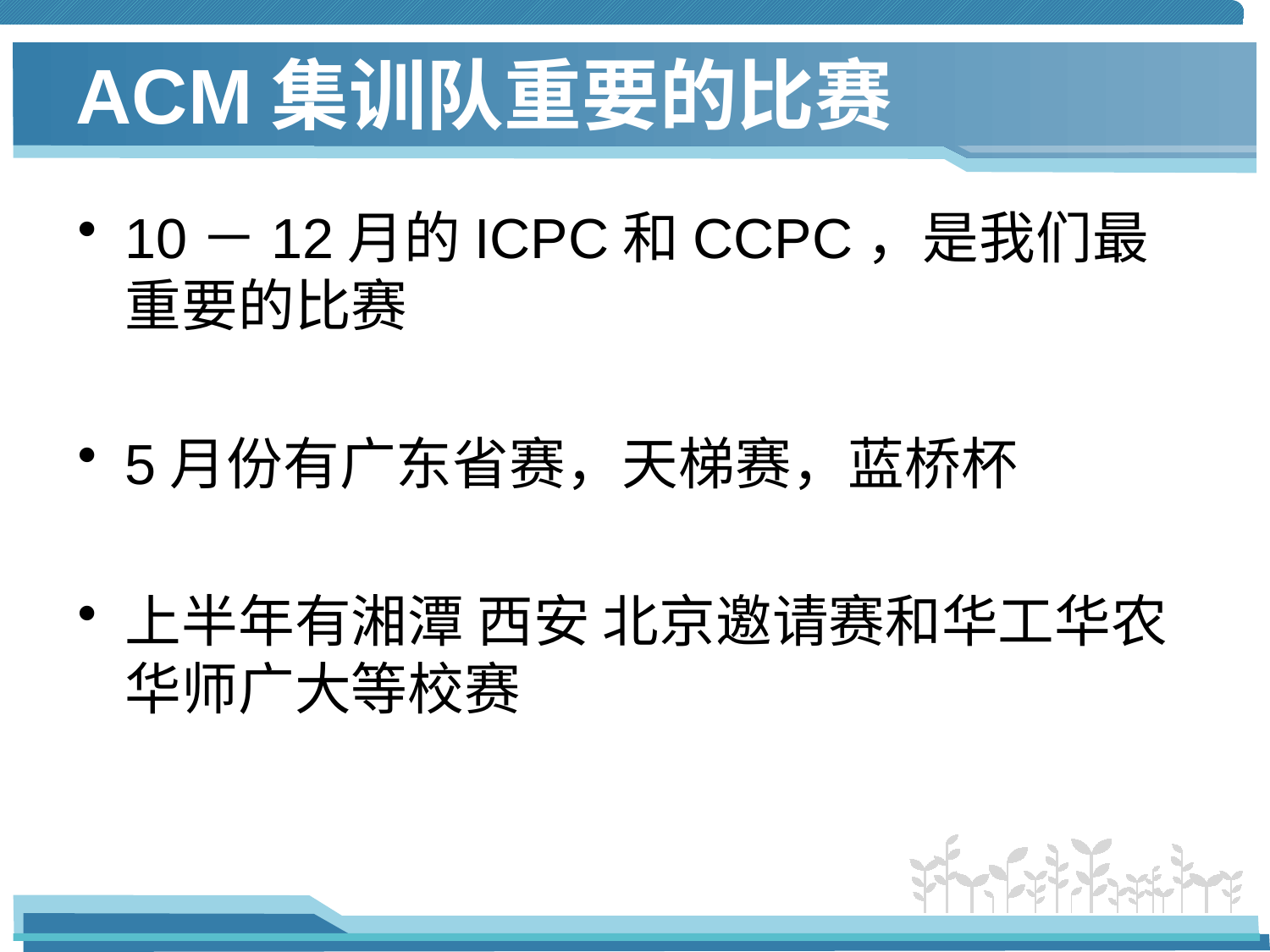

# ACM集训队重要的比赛
10－12月的ICPC和CCPC，是我们最重要的比赛

5月份有广东省赛，天梯赛，蓝桥杯

上半年有湘潭 西安 北京邀请赛和华工华农华师广大等校赛